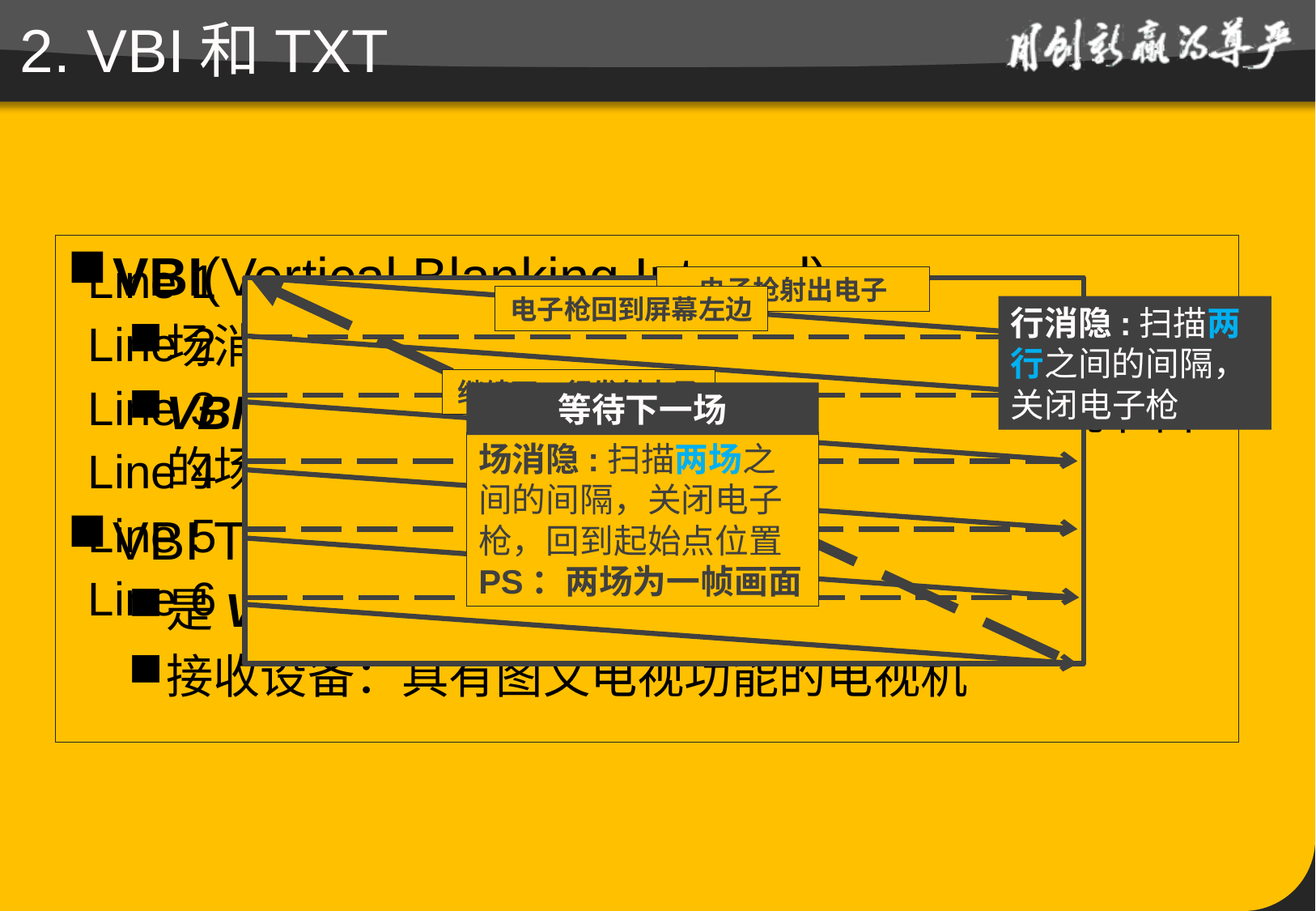

# 2. VBI和TXT
VBI(Vertical Blanking Interval)
场消隐期、场逆程
VBI数据广播：将计算机中各种数据插入电视节目的场消隐中，让它们随电视信号一起播出
VBI Teletext
是VBI数据广播 的一种
接收设备：具有图文电视功能的电视机
Line 1
电子枪射出电子

电子枪回到屏幕左边
行消隐:扫描两行之间的间隔，关闭电子枪
Line 2
继续下一行发射电子
Line 3
等待下一场
场消隐:扫描两场之间的间隔，关闭电子枪，回到起始点位置
PS：两场为一帧画面
一帧电视画面
Line 4
Line 5
Line 6